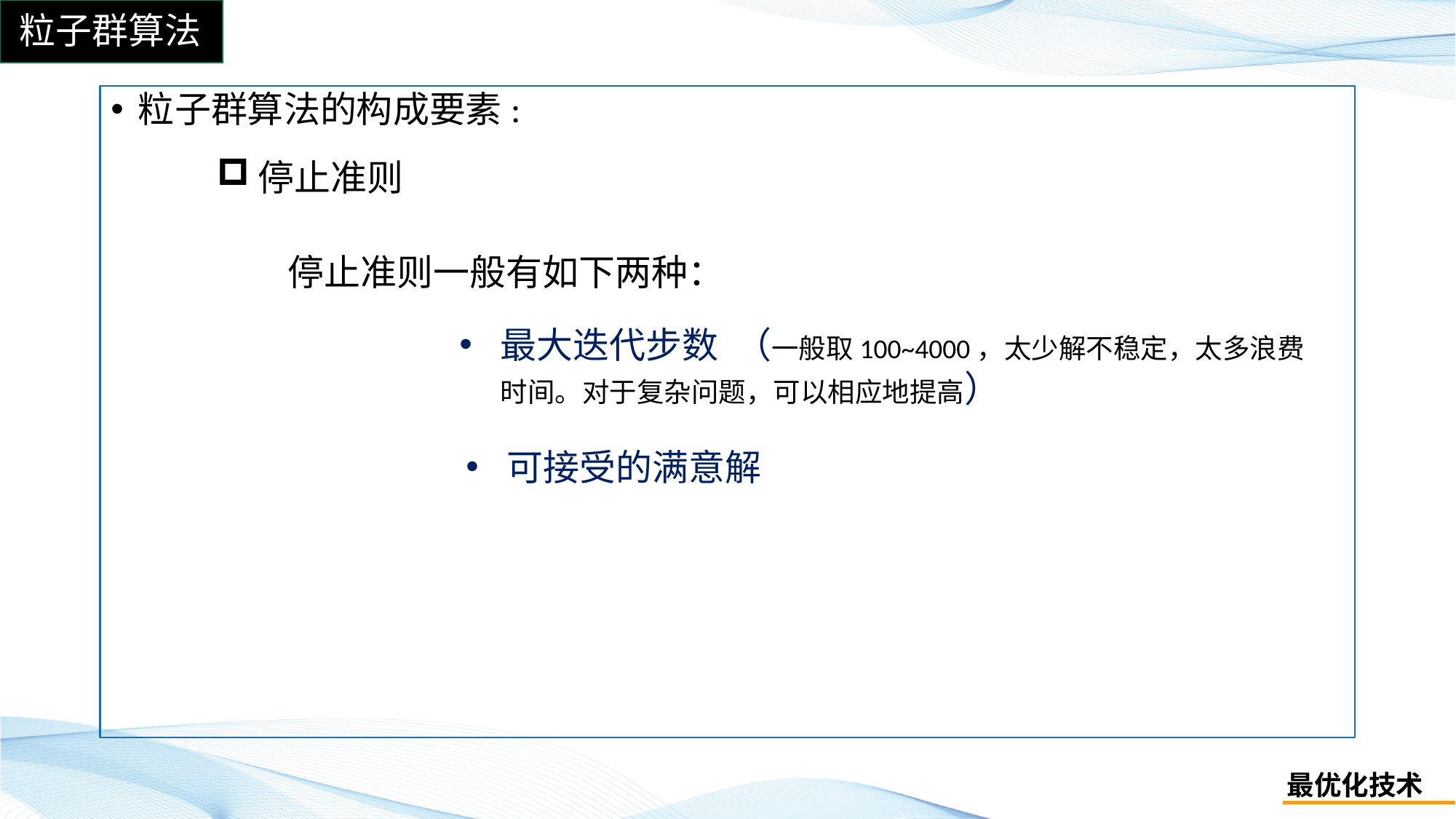

粒子群算法
粒子群算法的构成要素:
停止准则
停止准则一般有如下两种：
最大迭代步数  （一般取100~4000，太少解不稳定，太多浪费时间。对于复杂问题，可以相应地提高）
可接受的满意解